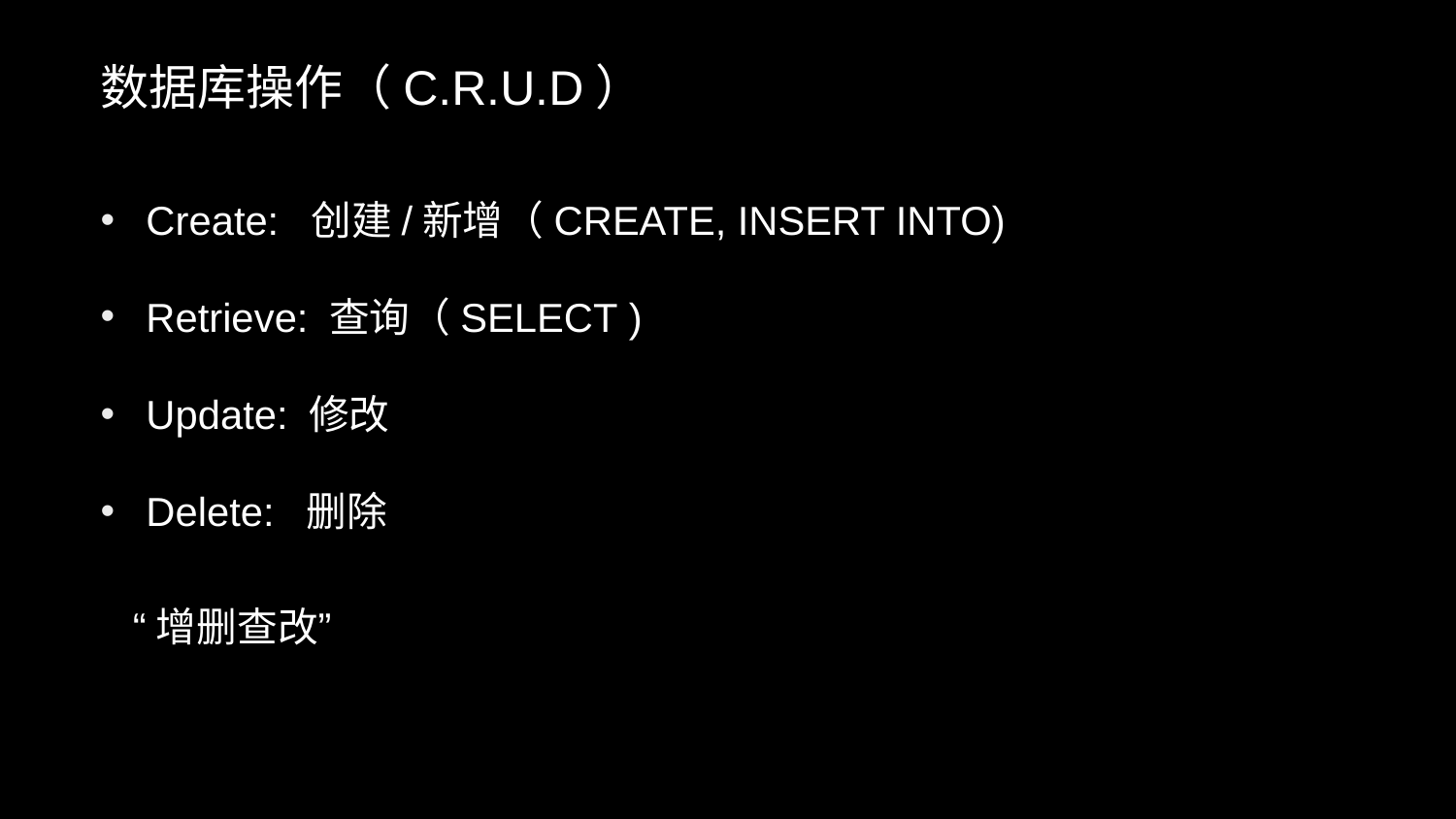

数据库操作（C.R.U.D）
Create:  创建/新增（CREATE, INSERT INTO)

Retrieve: 查询（SELECT )

Update: 修改

Delete:  删除

“增删查改”